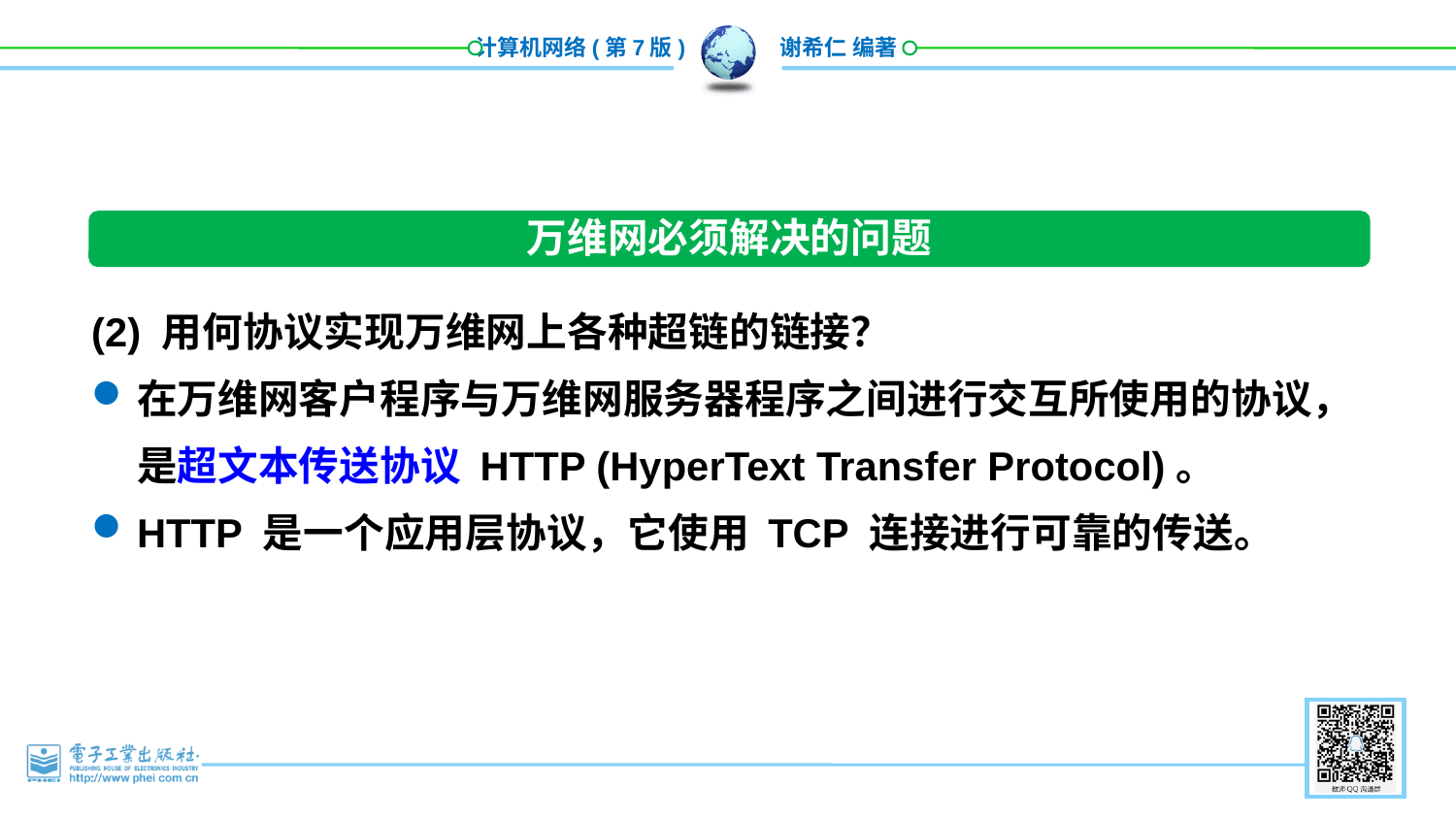

万维网必须解决的问题

(2) 用何协议实现万维网上各种超链的链接？
在万维网客户程序与万维网服务器程序之间进行交互所使用的协议，是超文本传送协议 HTTP (HyperText Transfer Protocol)。
HTTP 是一个应用层协议，它使用 TCP 连接进行可靠的传送。